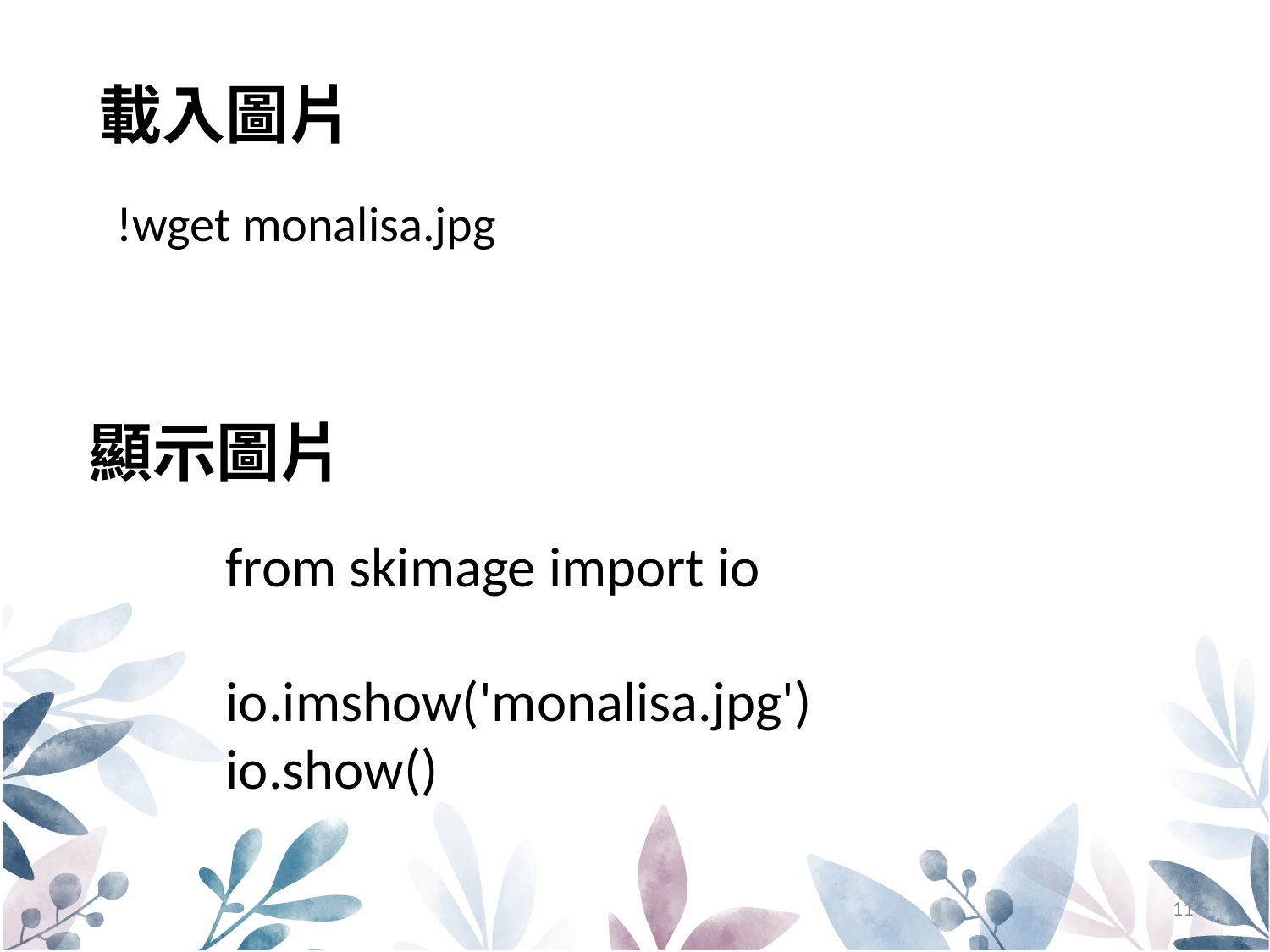

載入圖片
!wget monalisa.jpg
顯示圖片
from skimage import io

io.imshow('monalisa.jpg')
io.show()
11